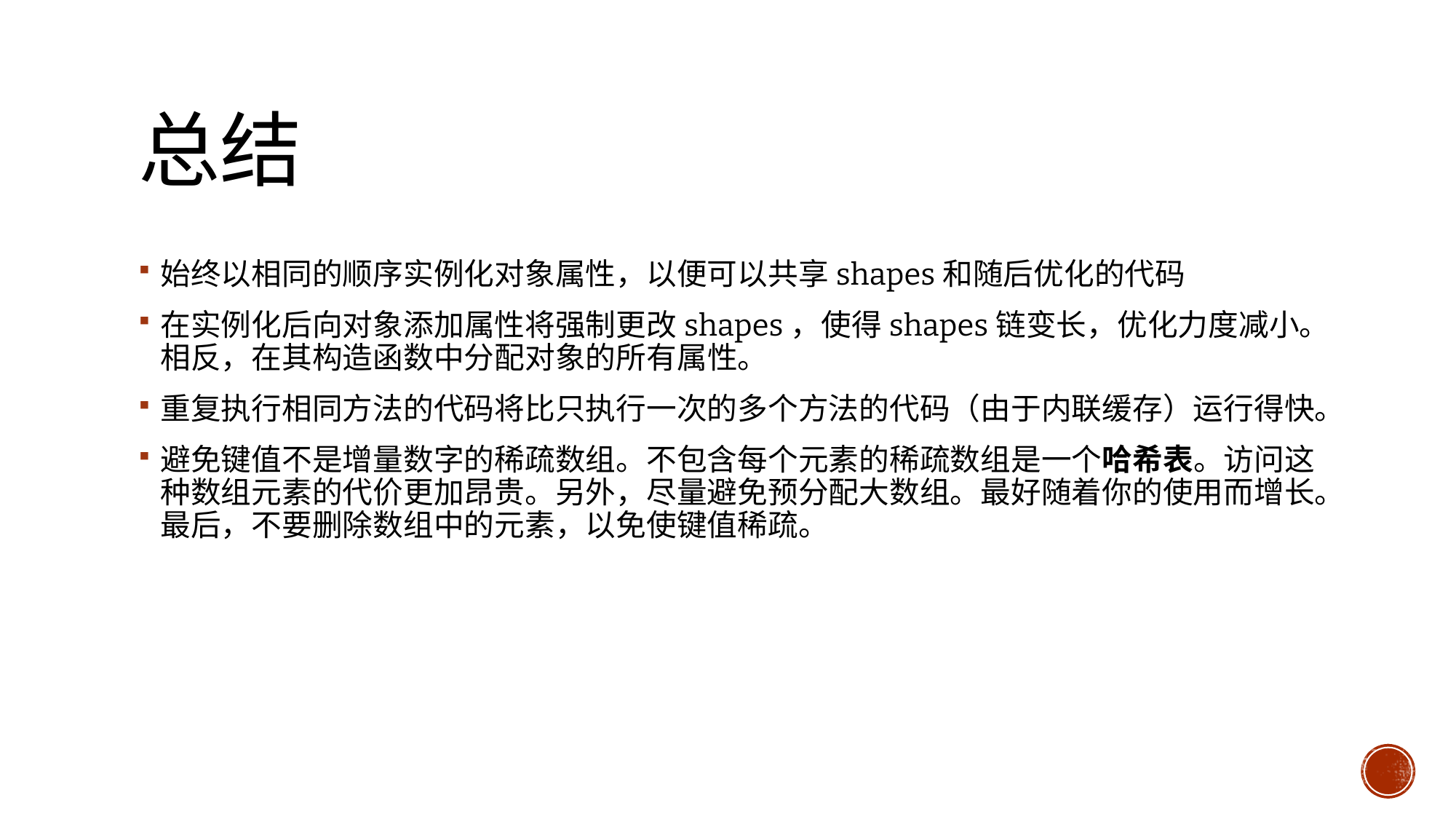

# 总结
始终以相同的顺序实例化对象属性，以便可以共享shapes和随后优化的代码
在实例化后向对象添加属性将强制更改shapes，使得shapes链变长，优化力度减小。相反，在其构造函数中分配对象的所有属性。
重复执行相同方法的代码将比只执行一次的多个方法的代码（由于内联缓存）运行得快。
避免键值不是增量数字的稀疏数组。不包含每个元素的稀疏数组是一个哈希表。访问这种数组元素的代价更加昂贵。另外，尽量避免预分配大数组。最好随着你的使用而增长。最后，不要删除数组中的元素，以免使键值稀疏。